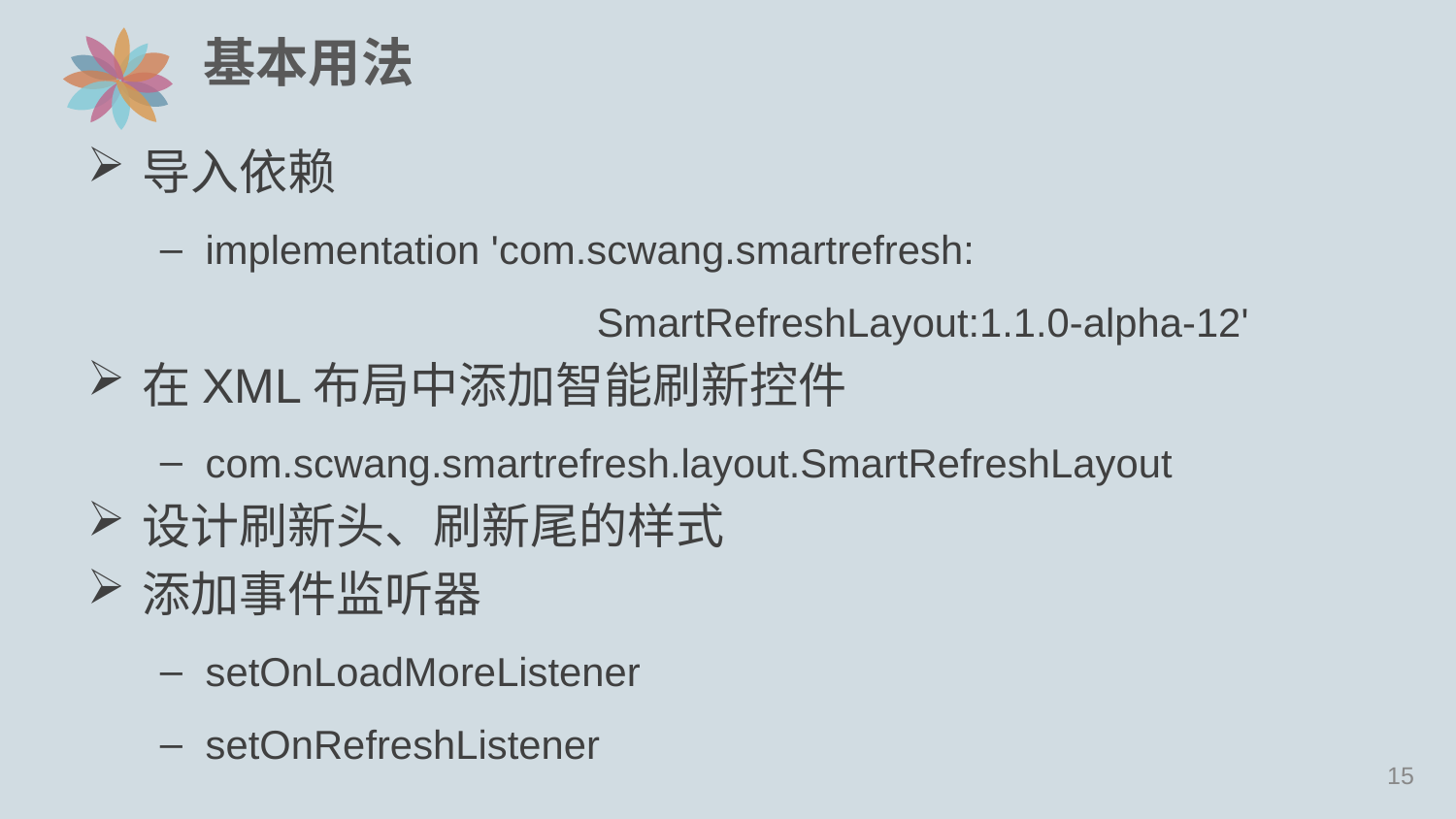

# 基本用法
导入依赖
implementation 'com.scwang.smartrefresh:
			SmartRefreshLayout:1.1.0-alpha-12'
在XML布局中添加智能刷新控件
com.scwang.smartrefresh.layout.SmartRefreshLayout
设计刷新头、刷新尾的样式
添加事件监听器
setOnLoadMoreListener
setOnRefreshListener
15